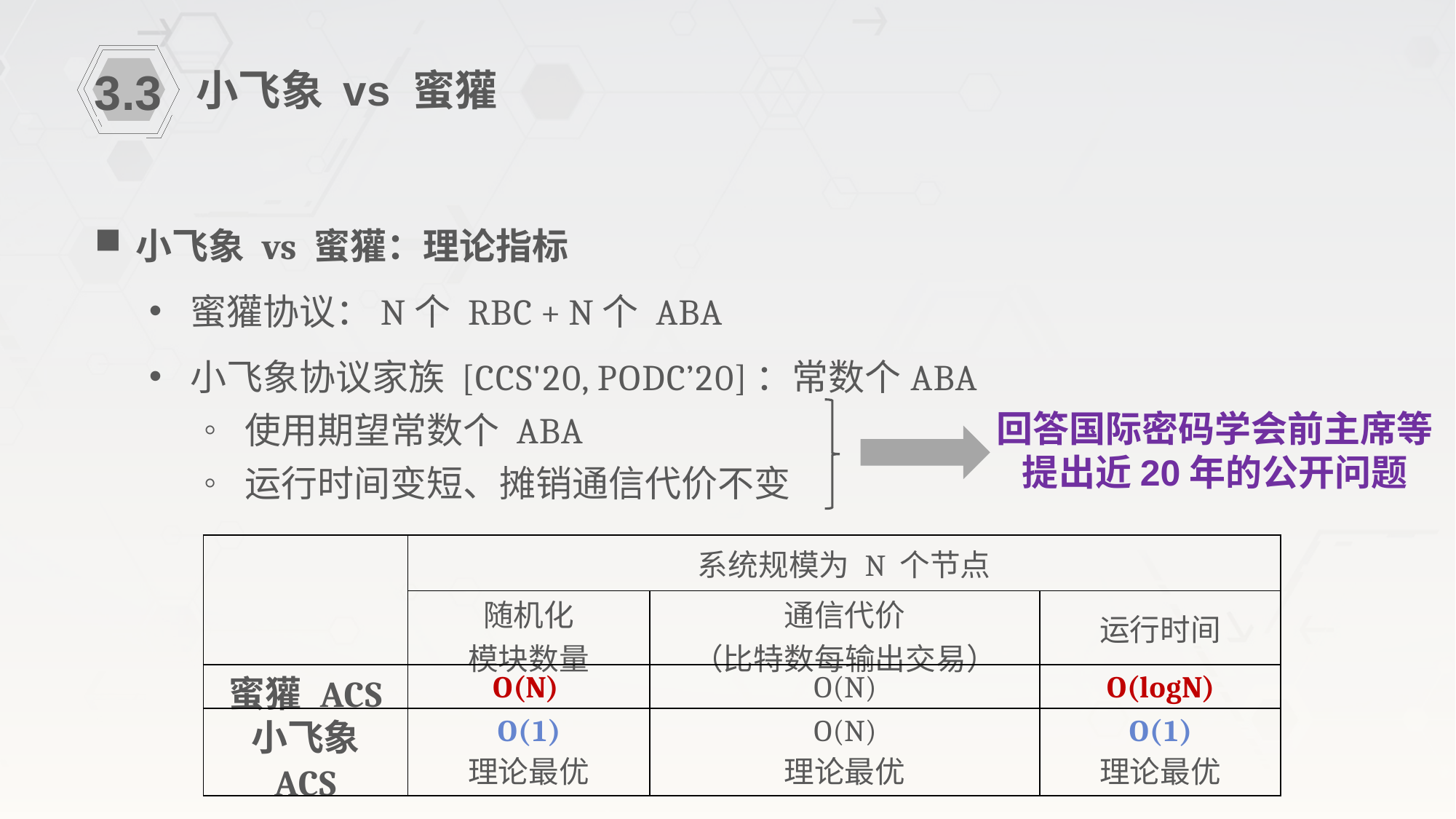

小飞象 vs 蜜獾
3.3
小飞象 vs 蜜獾：理论指标
蜜獾协议：N个 RBC + N个 ABA
小飞象协议家族 [CCS'20, PODC’20]：常数个ABA
使用期望常数个 ABA
运行时间变短、摊销通信代价不变

回答国际密码学会前主席等
提出近20年的公开问题

|  | 系统规模为 N 个节点 |  |  |
| --- | --- | --- | --- |
|  | 随机化 模块数量 | 通信代价 （比特数每输出交易） | 运行时间 |
| 蜜獾 ACS | O(N) | O(N) | O(logN) |
| 小飞象 ACS | O(1) 理论最优 | O(N) 理论最优 | O(1) 理论最优 |